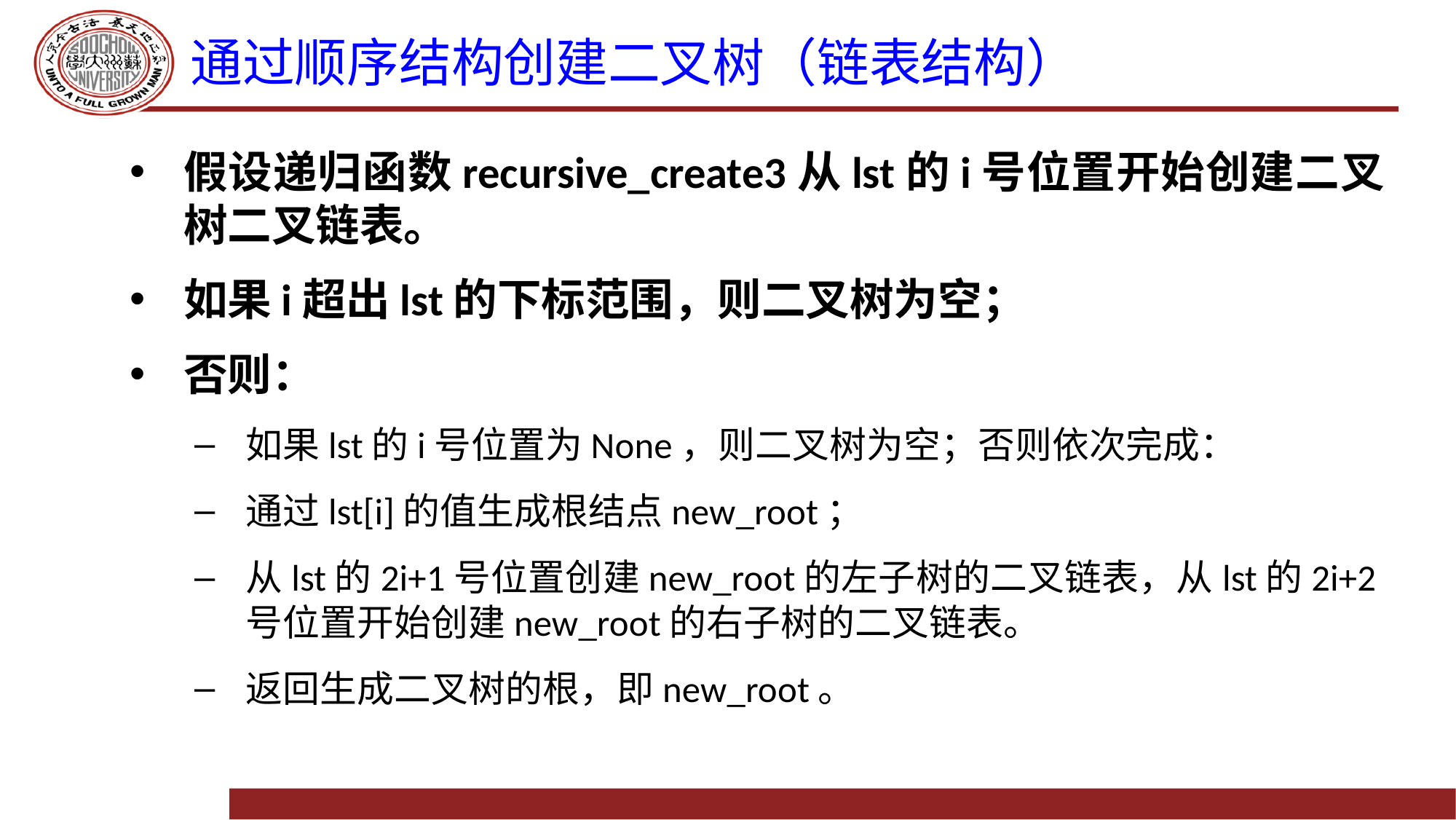

# 通过顺序结构创建二叉树（链表结构）
假设递归函数recursive_create3从lst的i号位置开始创建二叉树二叉链表。
如果i超出lst的下标范围，则二叉树为空；
否则：
如果lst的i号位置为None，则二叉树为空；否则依次完成：
通过lst[i]的值生成根结点new_root；
从lst的2i+1号位置创建new_root的左子树的二叉链表，从lst的2i+2号位置开始创建new_root的右子树的二叉链表。
返回生成二叉树的根，即new_root。